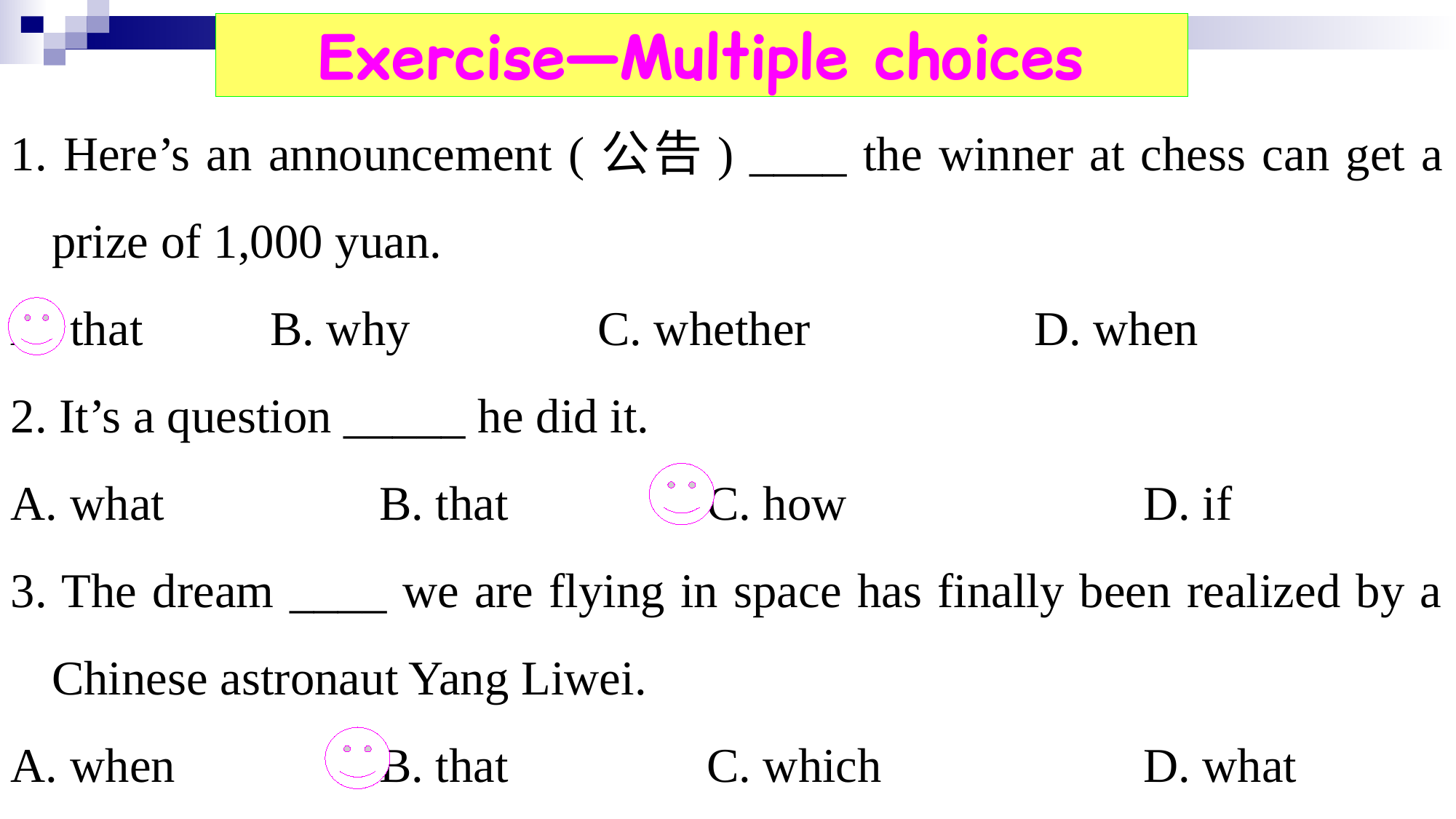

Exercise—Multiple choices
1. Here’s an announcement (公告) ____ the winner at chess can get a prize of 1,000 yuan.
A. that		B. why		C. whether			D. when
2. It’s a question _____ he did it.
A. what		B. that		C. how			D. if
3. The dream ____ we are flying in space has finally been realized by a Chinese astronaut Yang Liwei.
A. when		B. that		C. which			D. what